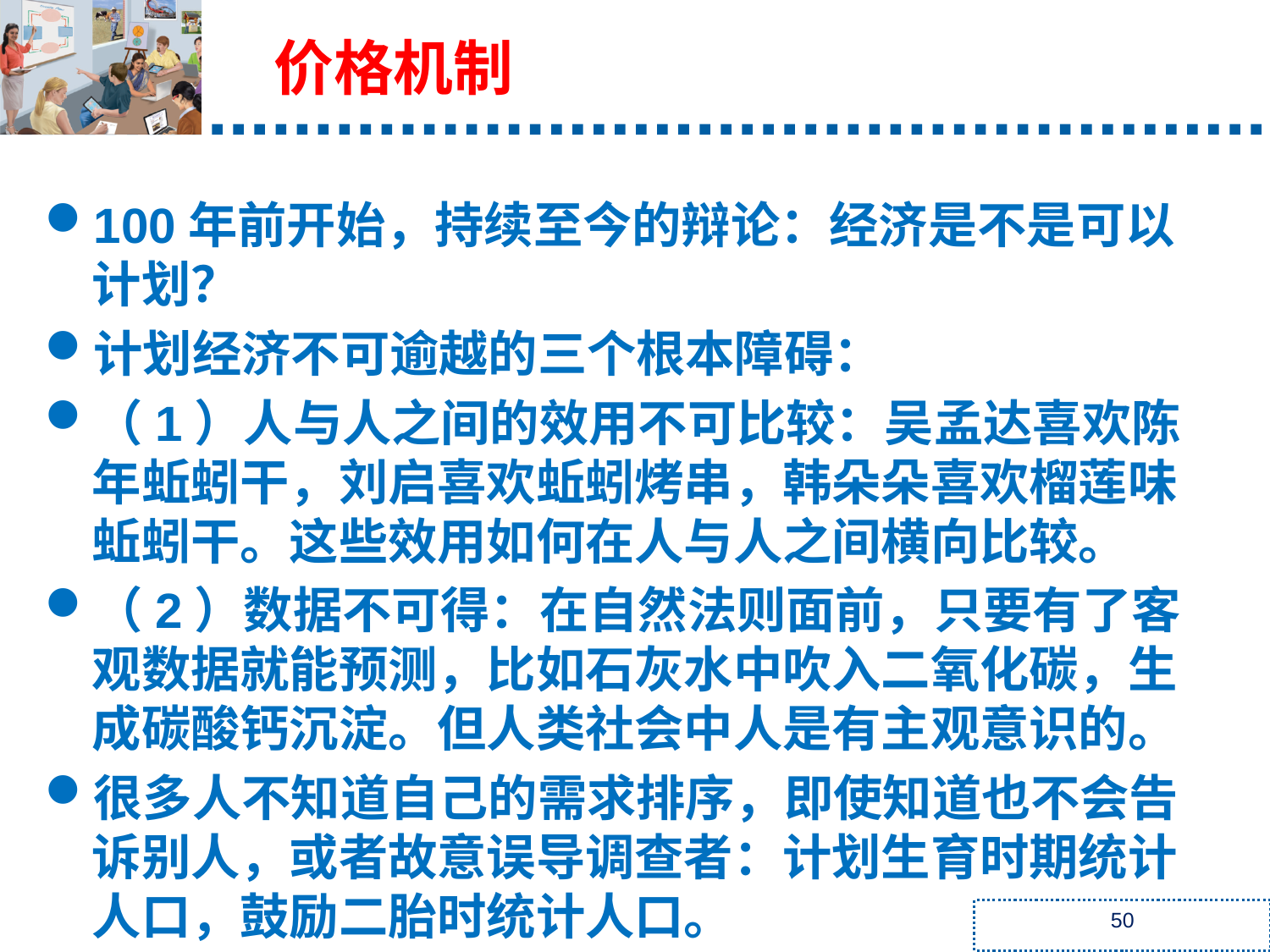

价格机制
100年前开始，持续至今的辩论：经济是不是可以计划？
计划经济不可逾越的三个根本障碍：
（1）人与人之间的效用不可比较：吴孟达喜欢陈年蚯蚓干，刘启喜欢蚯蚓烤串，韩朵朵喜欢榴莲味蚯蚓干。这些效用如何在人与人之间横向比较。
（2）数据不可得：在自然法则面前，只要有了客观数据就能预测，比如石灰水中吹入二氧化碳，生成碳酸钙沉淀。但人类社会中人是有主观意识的。
很多人不知道自己的需求排序，即使知道也不会告诉别人，或者故意误导调查者：计划生育时期统计人口，鼓励二胎时统计人口。

50